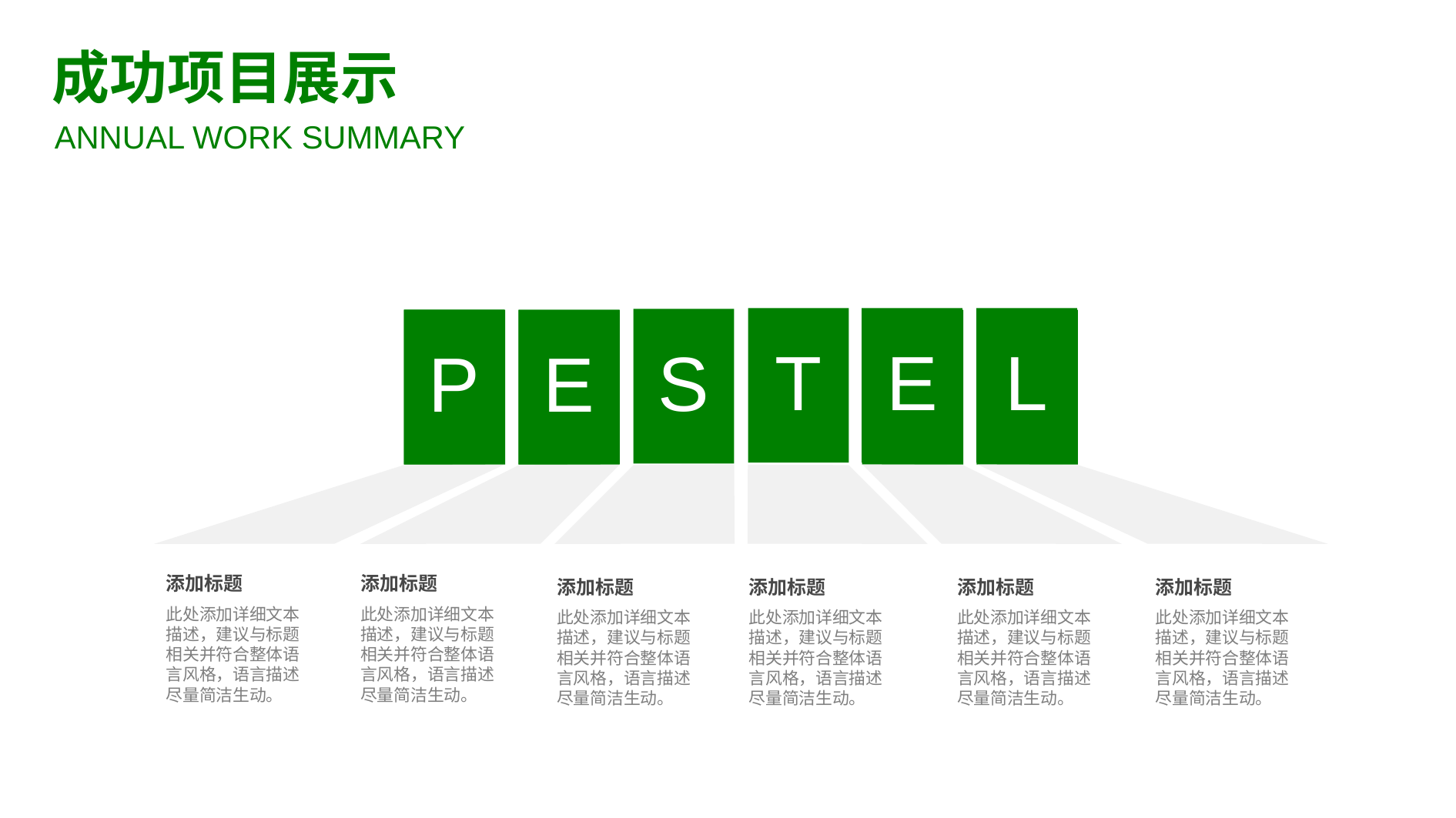

成功项目展示
ANNUAL WORK SUMMARY
T
E
L
S
P
E

添加标题
添加标题
添加标题
添加标题
添加标题
添加标题
此处添加详细文本描述，建议与标题相关并符合整体语言风格，语言描述尽量简洁生动。
此处添加详细文本描述，建议与标题相关并符合整体语言风格，语言描述尽量简洁生动。
此处添加详细文本描述，建议与标题相关并符合整体语言风格，语言描述尽量简洁生动。
此处添加详细文本描述，建议与标题相关并符合整体语言风格，语言描述尽量简洁生动。
此处添加详细文本描述，建议与标题相关并符合整体语言风格，语言描述尽量简洁生动。
此处添加详细文本描述，建议与标题相关并符合整体语言风格，语言描述尽量简洁生动。